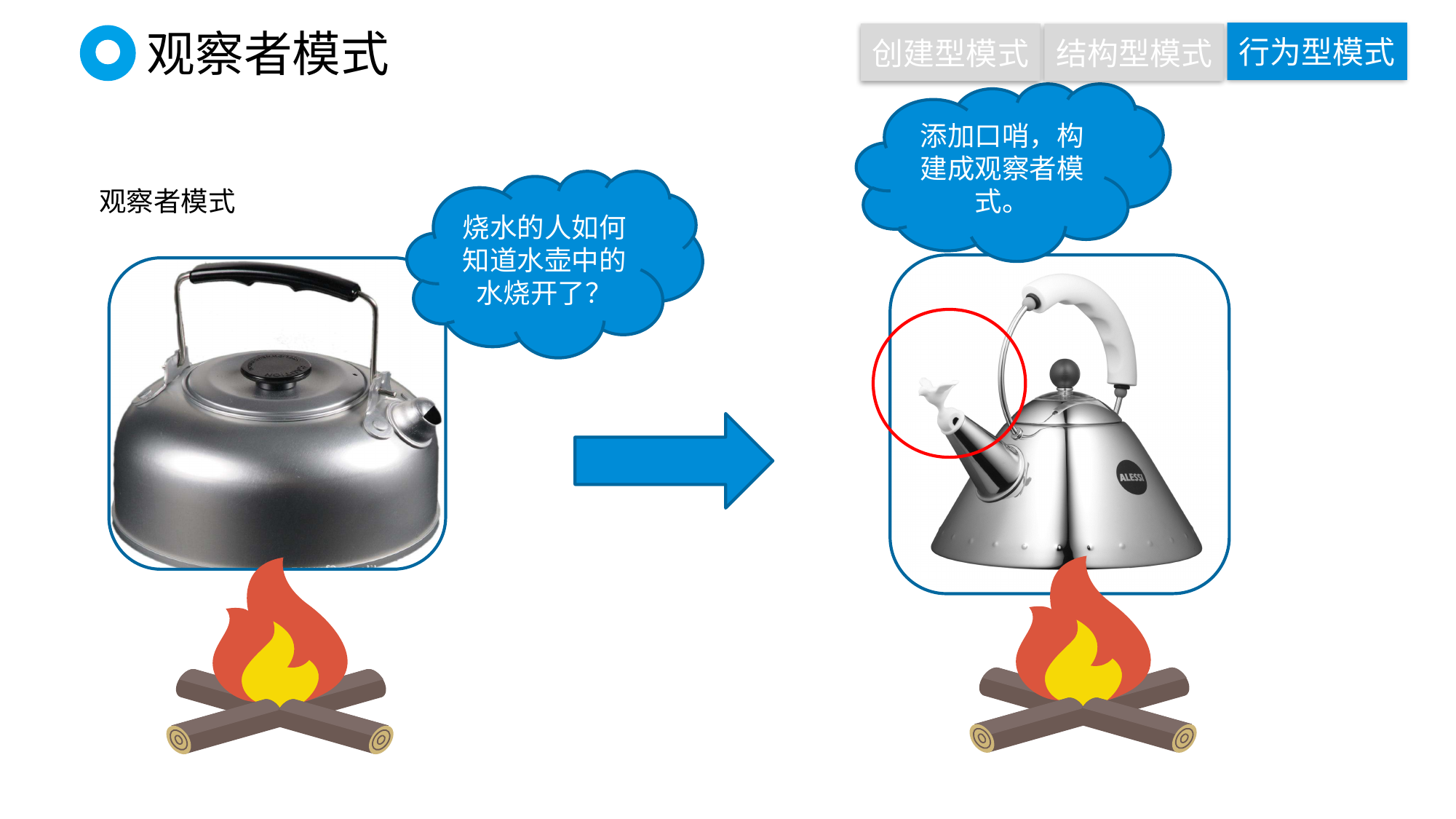

行为型模式
创建型模式
结构型模式
# 观察者模式

添加口哨，构建成观察者模式。
烧水的人如何知道水壶中的水烧开了？
观察者模式